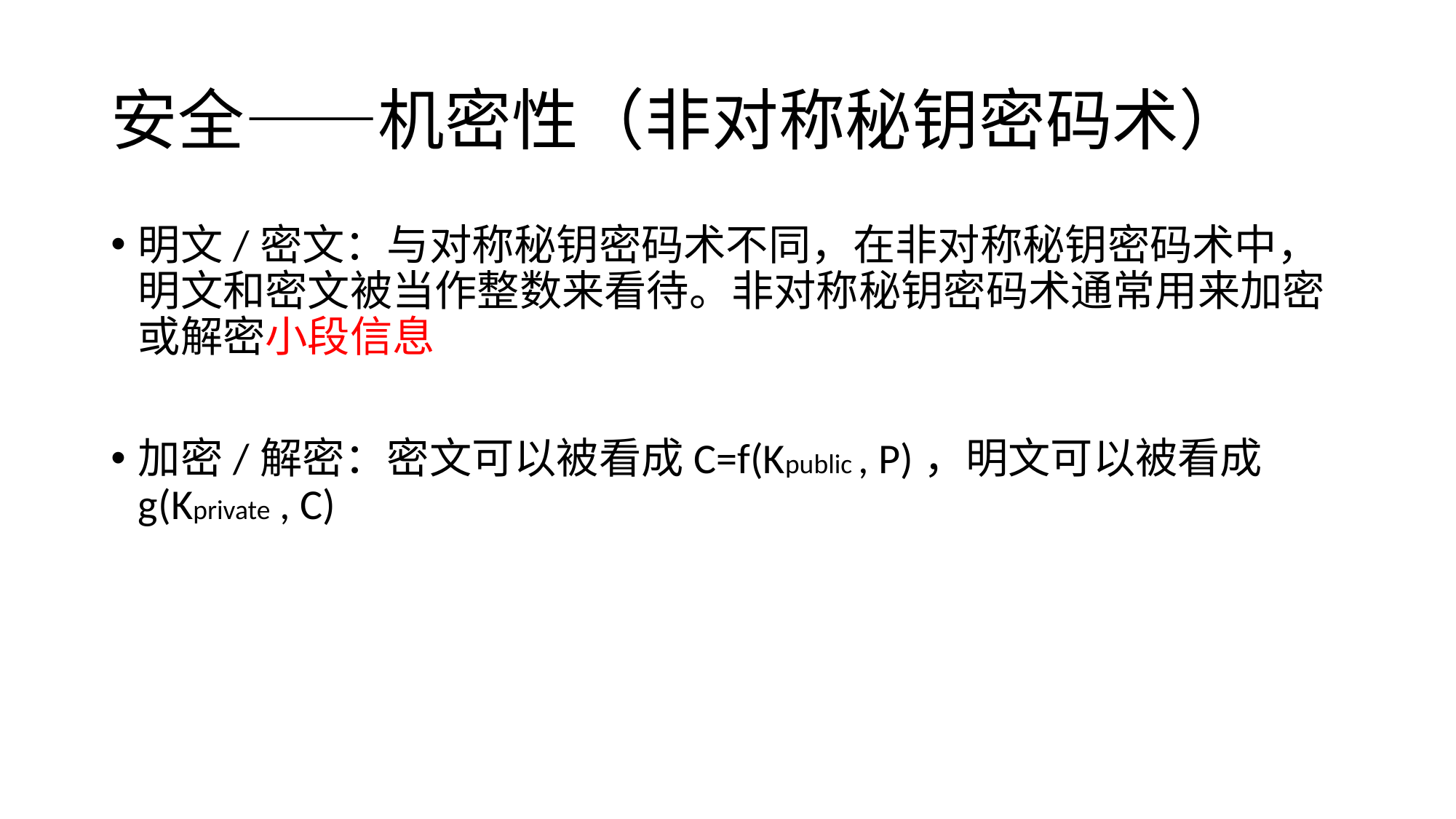

# 安全——机密性（非对称秘钥密码术）
明文/密文：与对称秘钥密码术不同，在非对称秘钥密码术中，明文和密文被当作整数来看待。非对称秘钥密码术通常用来加密或解密小段信息

加密/解密：密文可以被看成C=f(Kpublic , P)，明文可以被看成g(Kprivate , C)